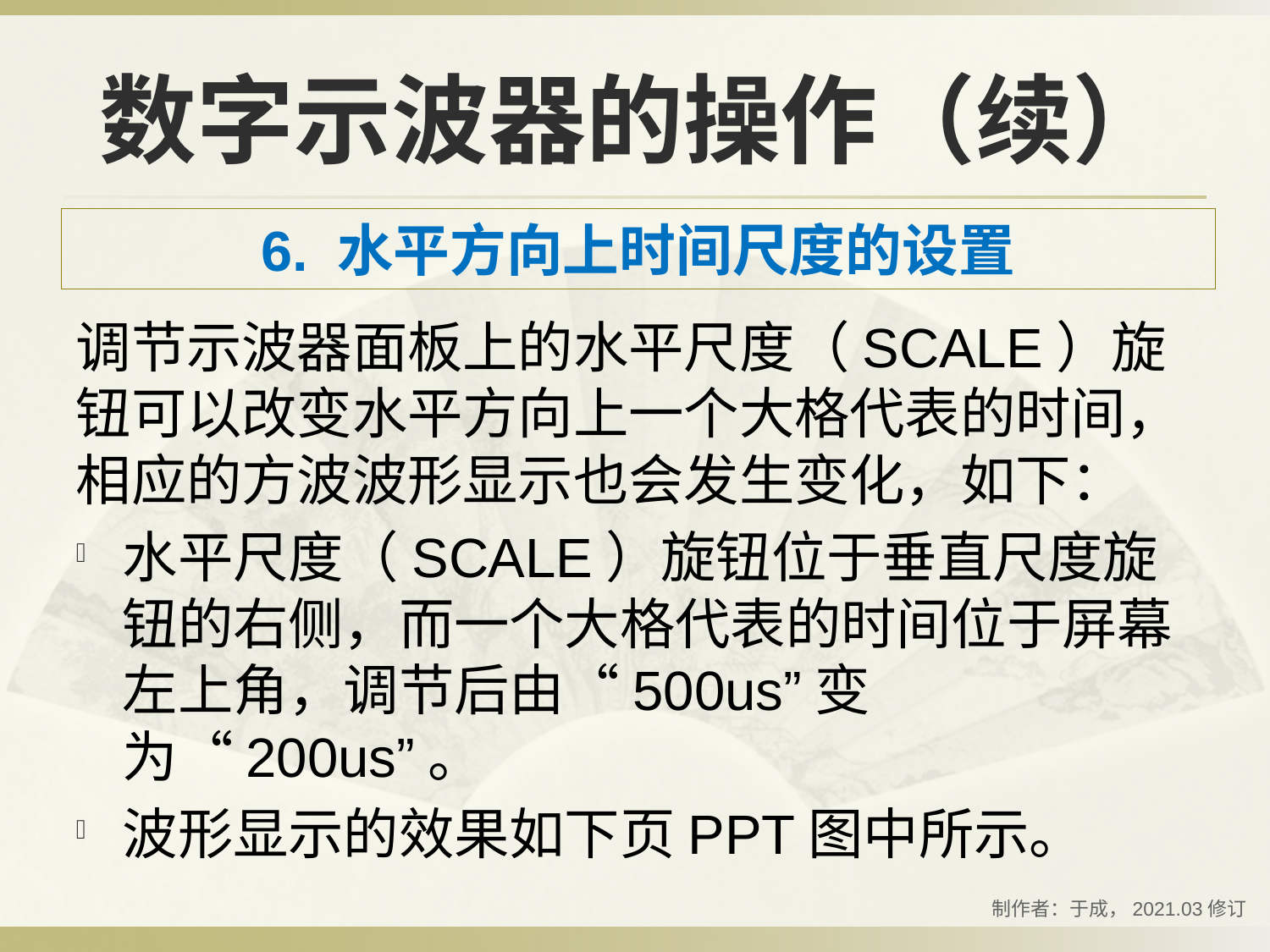

数字示波器的操作（续）
6. 水平方向上时间尺度的设置
调节示波器面板上的水平尺度（SCALE）旋钮可以改变水平方向上一个大格代表的时间，相应的方波波形显示也会发生变化，如下：
水平尺度（SCALE）旋钮位于垂直尺度旋钮的右侧，而一个大格代表的时间位于屏幕左上角，调节后由“500us”变为“200us”。
波形显示的效果如下页PPT图中所示。
制作者：于成，2021.03修订